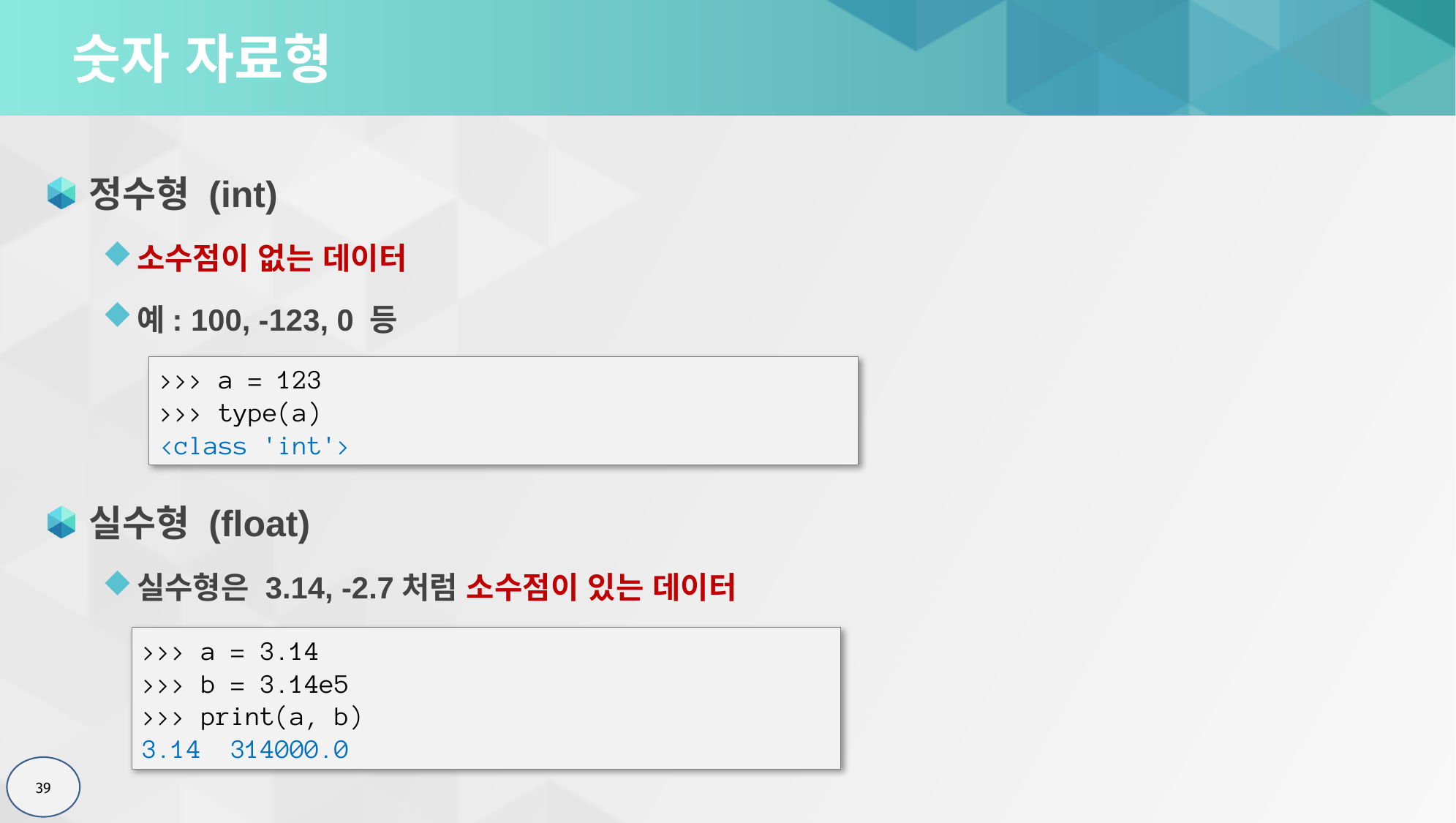

# 숫자 자료형
정수형 (int)
소수점이 없는 데이터
예: 100, -123, 0 등

실수형 (float)
실수형은 3.14, -2.7처럼 소수점이 있는 데이터

>>> a = 123
>>> type(a)
<class 'int'>
>>> a = 3.14
>>> b = 3.14e5
>>> print(a, b)
3.14  314000.0